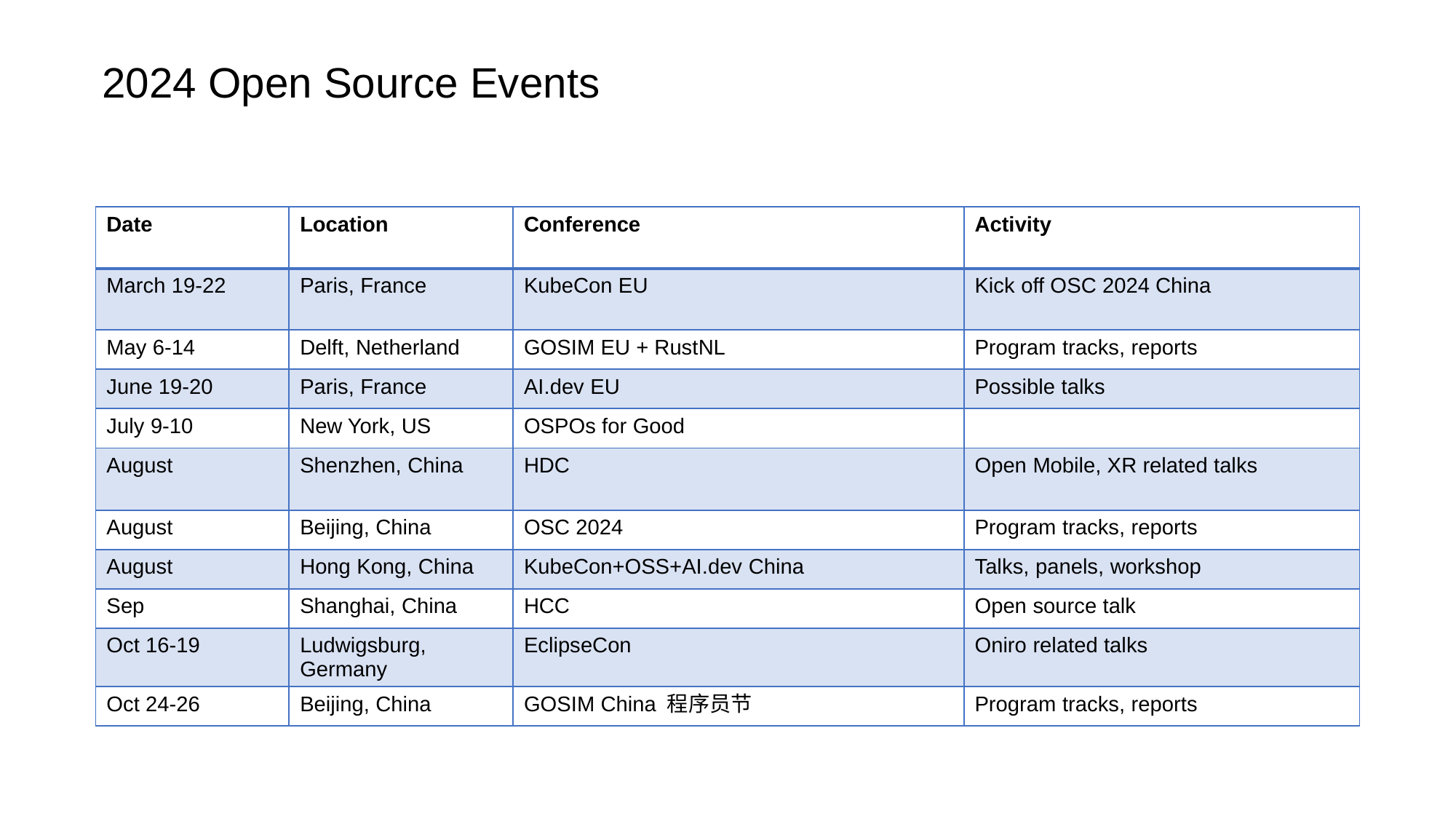

# 2024 Open Source Events
| Date | Location | Conference | Activity |
| --- | --- | --- | --- |
| March 19-22 | Paris, France | KubeCon EU | Kick off OSC 2024 China |
| May 6-14 | Delft, Netherland | GOSIM EU + RustNL | Program tracks, reports |
| June 19-20 | Paris, France | AI.dev EU | Possible talks |
| July 9-10 | New York, US | OSPOs for Good |  |
| August | Shenzhen, China | HDC | Open Mobile, XR related talks |
| August | Beijing, China | OSC 2024 | Program tracks, reports |
| August | Hong Kong, China | KubeCon+OSS+AI.dev China | Talks, panels, workshop |
| Sep | Shanghai, China | HCC | Open source talk |
| Oct 16-19 | Ludwigsburg, Germany | EclipseCon | Oniro related talks |
| Oct 24-26 | Beijing, China | GOSIM China 程序员节 | Program tracks, reports |